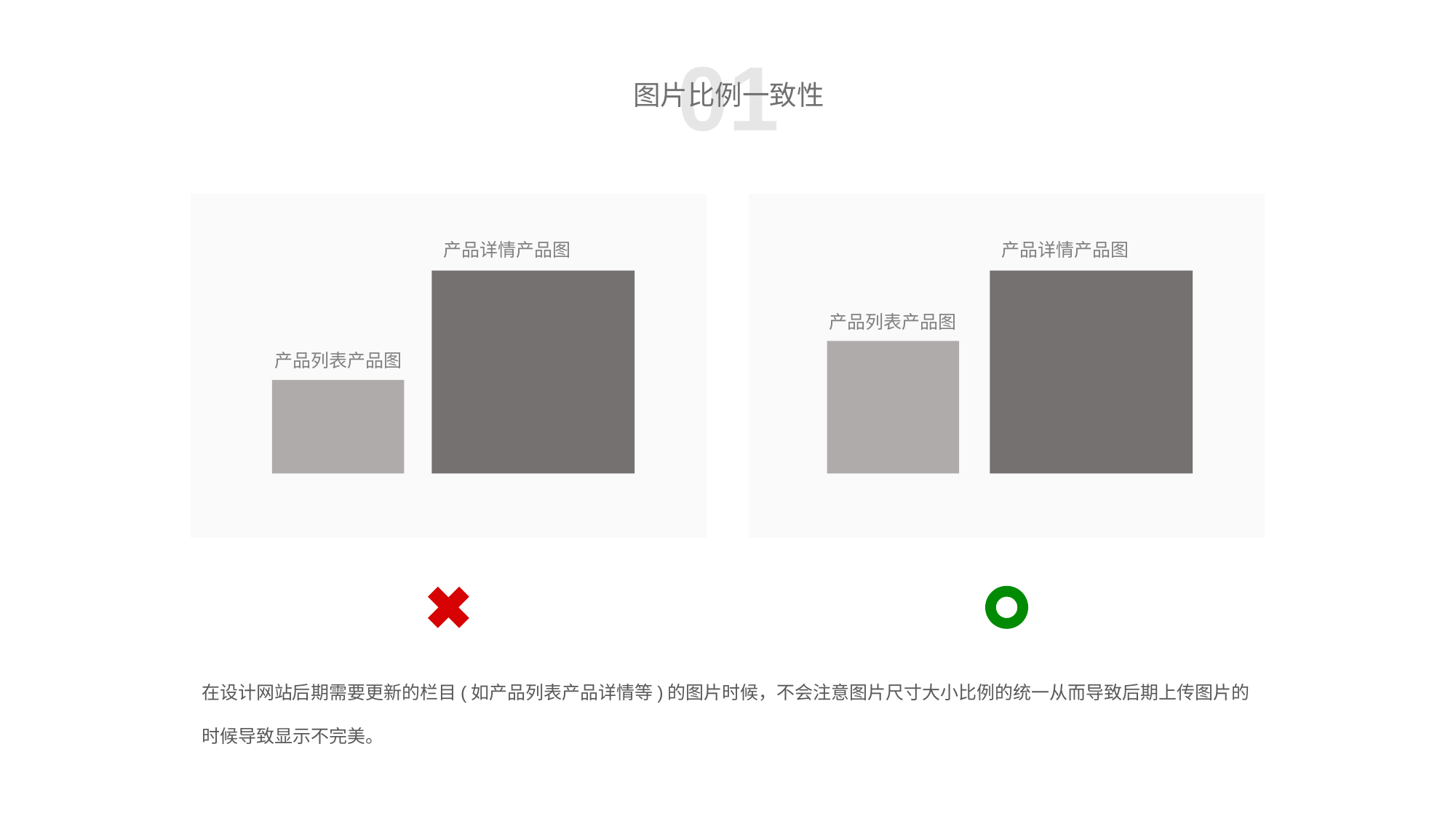

01
图片比例一致性

产品详情产品图

产品列表产品图

产品详情产品图

产品列表产品图

在设计网站后期需要更新的栏目(如产品列表产品详情等)的图片时候，不会注意图片尺寸大小比例的统一从而导致后期上传图片的时候导致显示不完美。